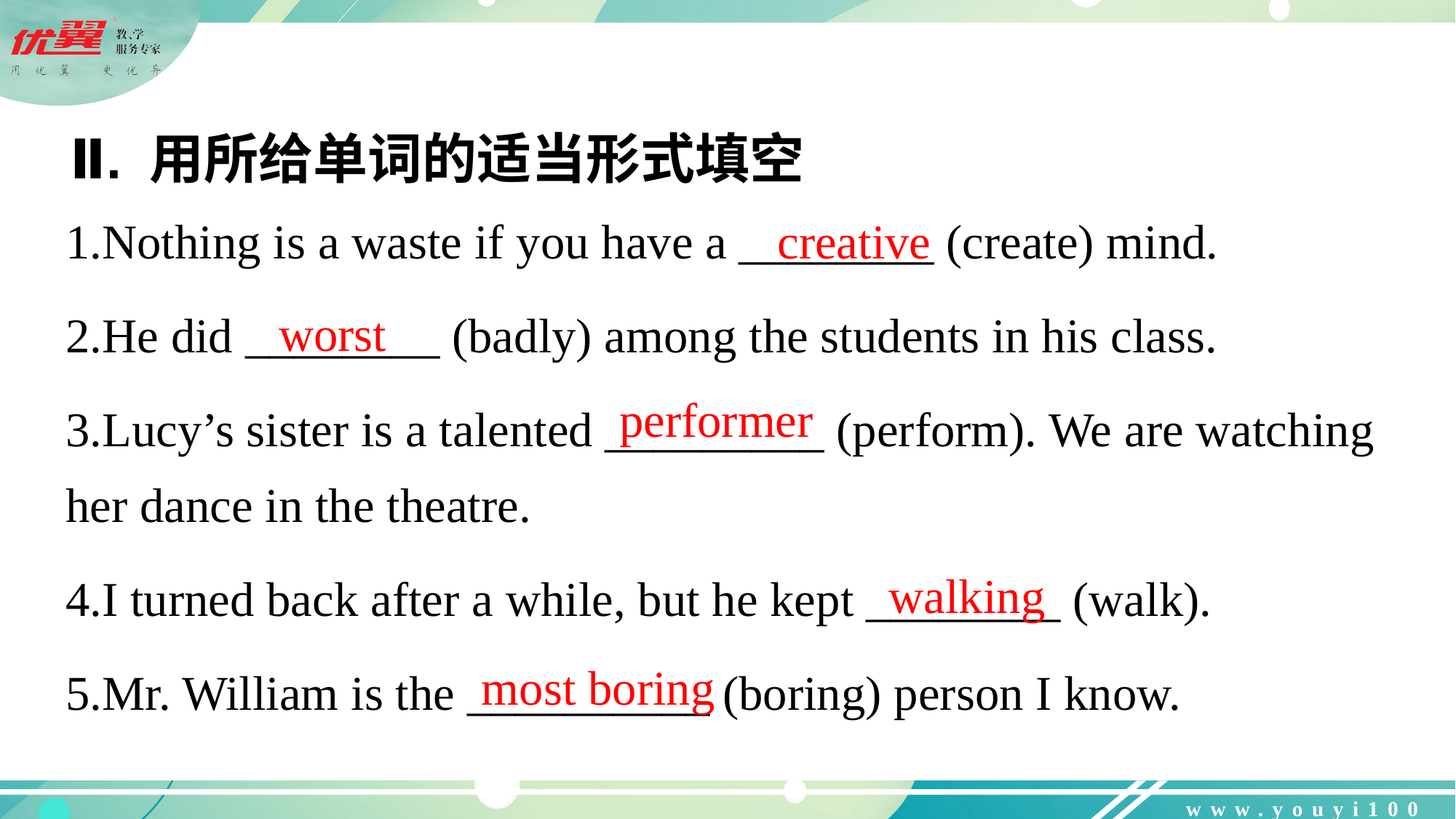

Ⅱ. 用所给单词的适当形式填空
1.Nothing is a waste if you have a ________ (create) mind.
2.He did ________ (badly) among the students in his class.
3.Lucy’s sister is a talented _________ (perform). We are watching her dance in the theatre.
4.I turned back after a while, but he kept ________ (walk).
5.Mr. William is the __________ (boring) person I know.
creative
worst
performer
walking
most boring